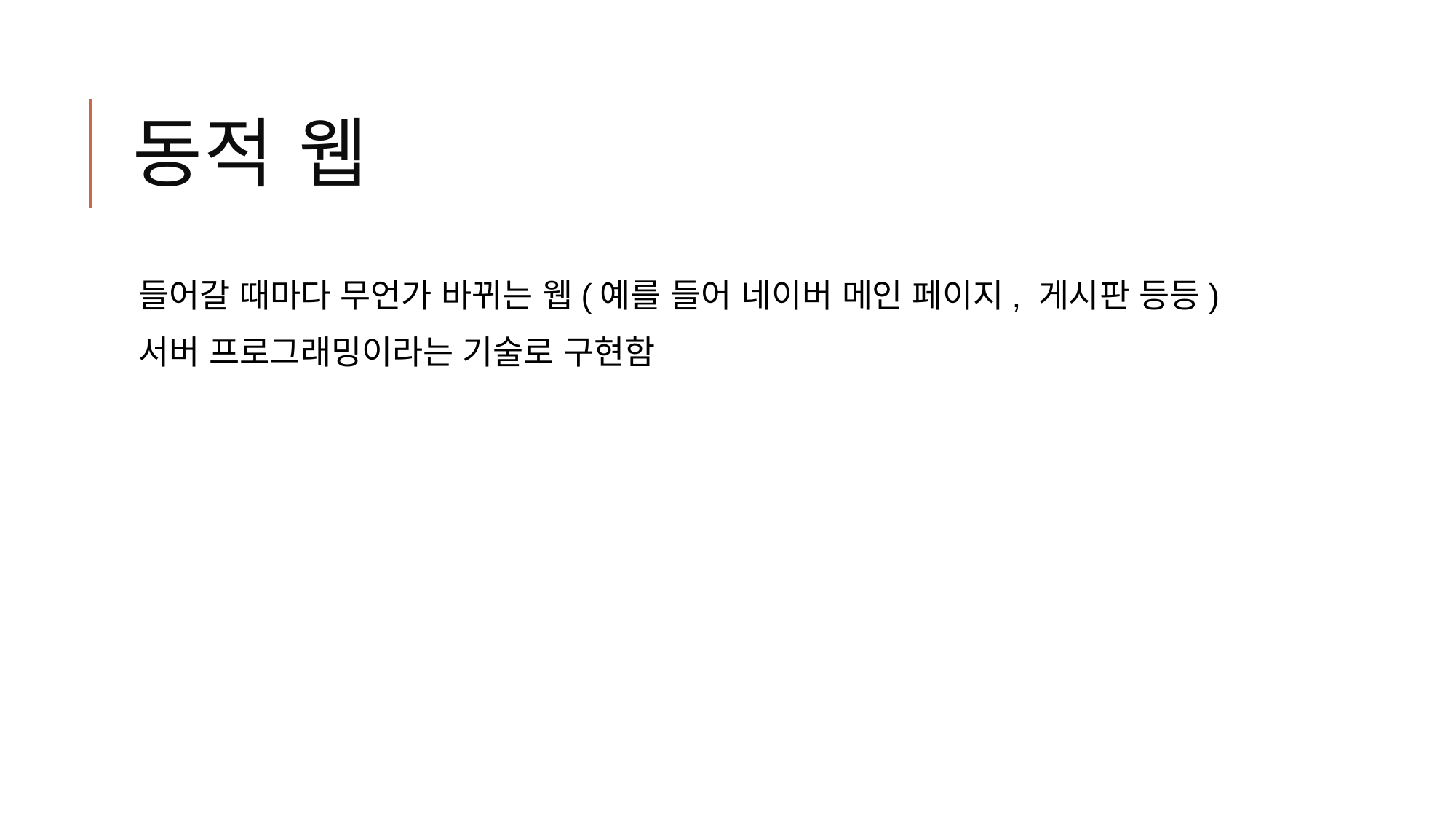

# 동적 웹
들어갈 때마다 무언가 바뀌는 웹(예를 들어 네이버 메인 페이지, 게시판 등등)
서버 프로그래밍이라는 기술로 구현함